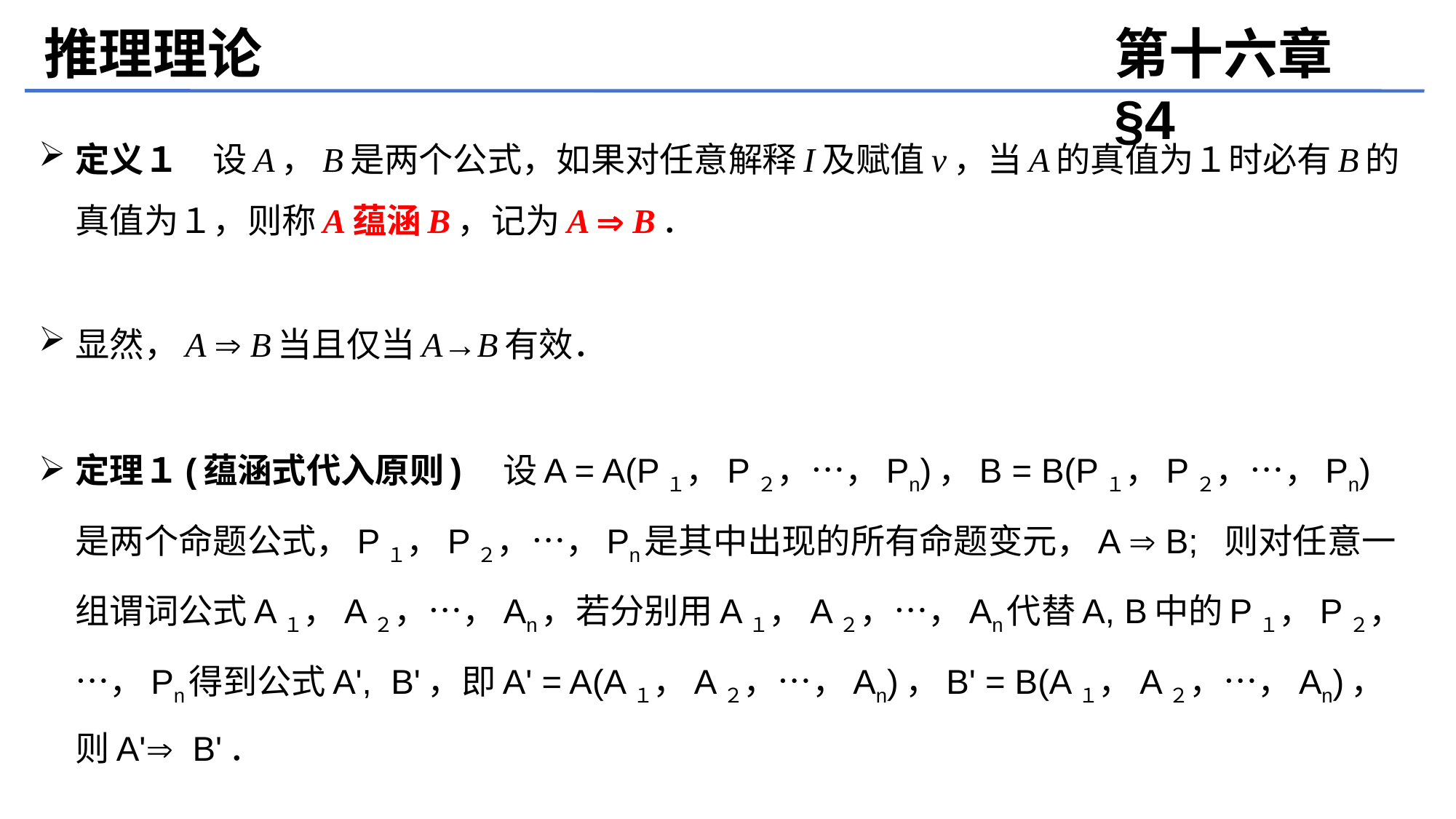

推理理论
第十六章 §4
定义１　设A，B是两个公式，如果对任意解释I及赋值v，当A的真值为１时必有B的真值为１，则称A蕴涵B，记为A ⇒ B．

显然，A ⇒ B当且仅当A→B有效．

定理１(蕴涵式代入原则)　设A = A(P１，P２，…，Pn)，B = B(P１，P２，…，Pn) 是两个命题公式，P１，P２，…，Pn是其中出现的所有命题变元，A ⇒ B;  则对任意一组谓词公式A１，A２，…，An，若分别用A１，A２，…，An代替A, B中的P１，P２，…，Pn得到公式A',  B'，即A' = A(A１，A２，…，An)，B' = B(A１，A２，…，An)，则A'⇒  B'．